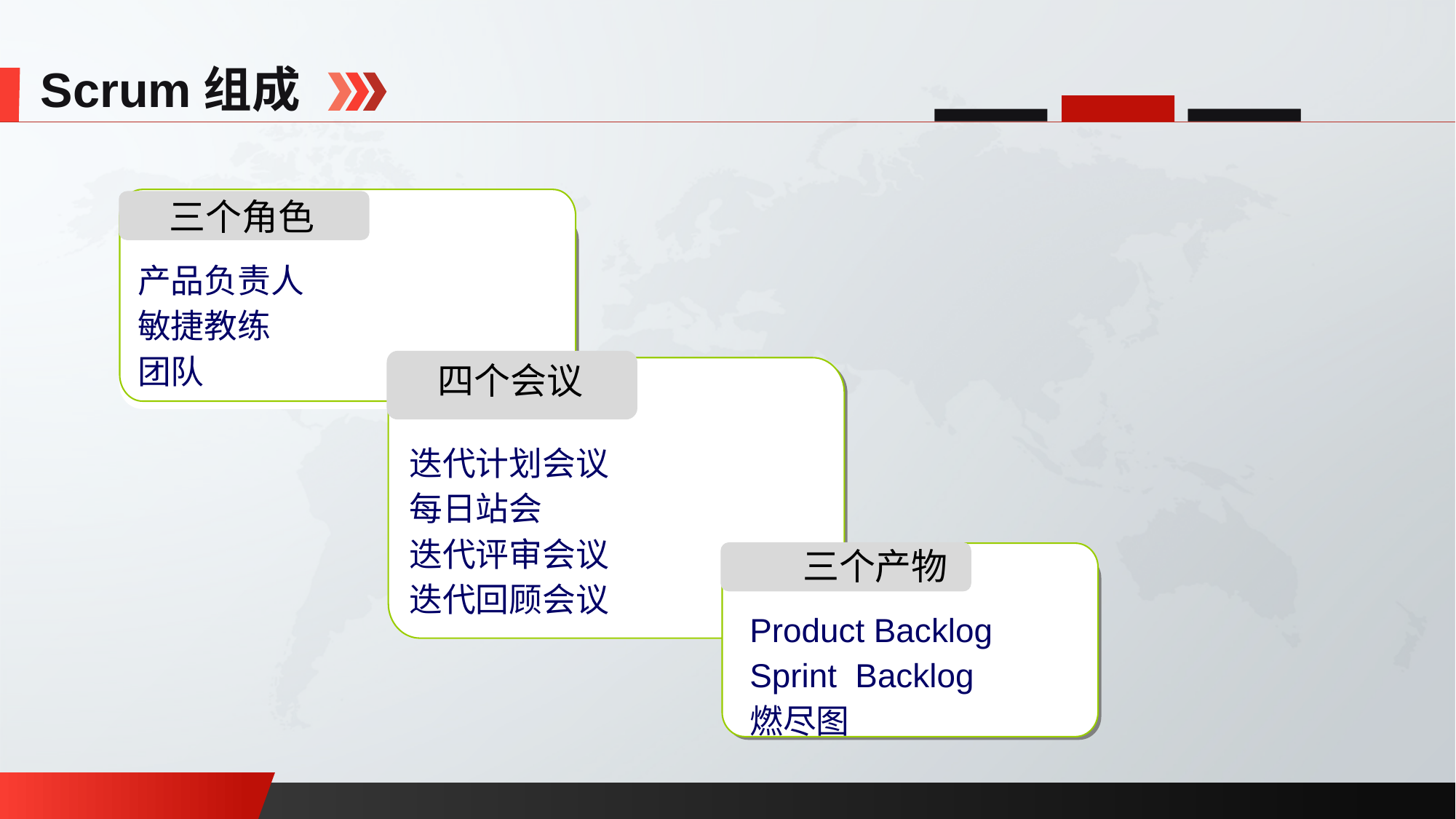

Scrum组成

	    三个角色

	产品负责人
	敏捷教练
	团队

3

四个会议
迭代计划会议
每日站会
迭代评审会议
迭代回顾会议

	三个产物

Product Backlog
Sprint  Backlog
燃尽图
3